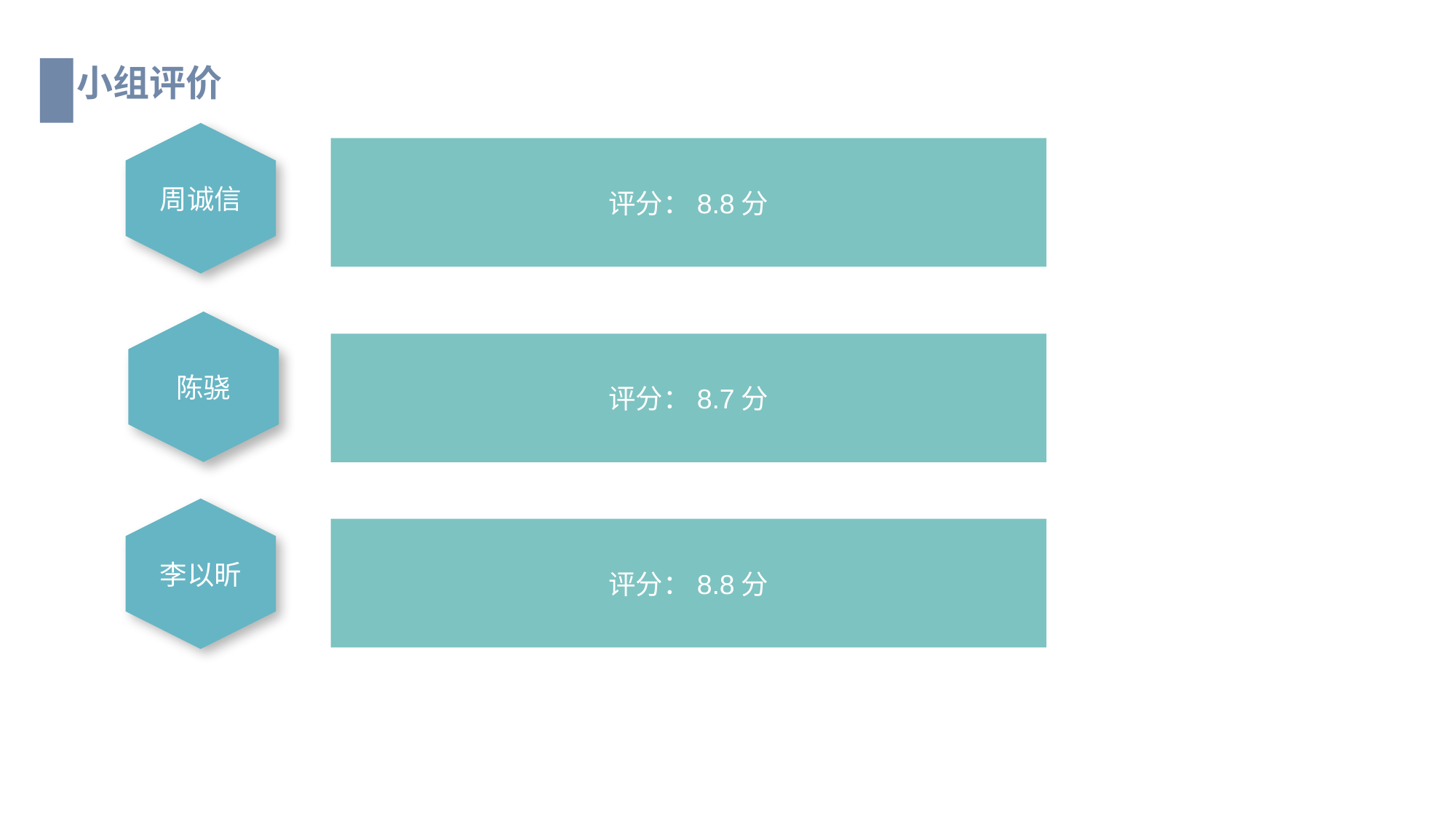

小组评价

周诚信
评分：8.8分

陈骁
评分：8.7分
李以昕
评分：8.8分